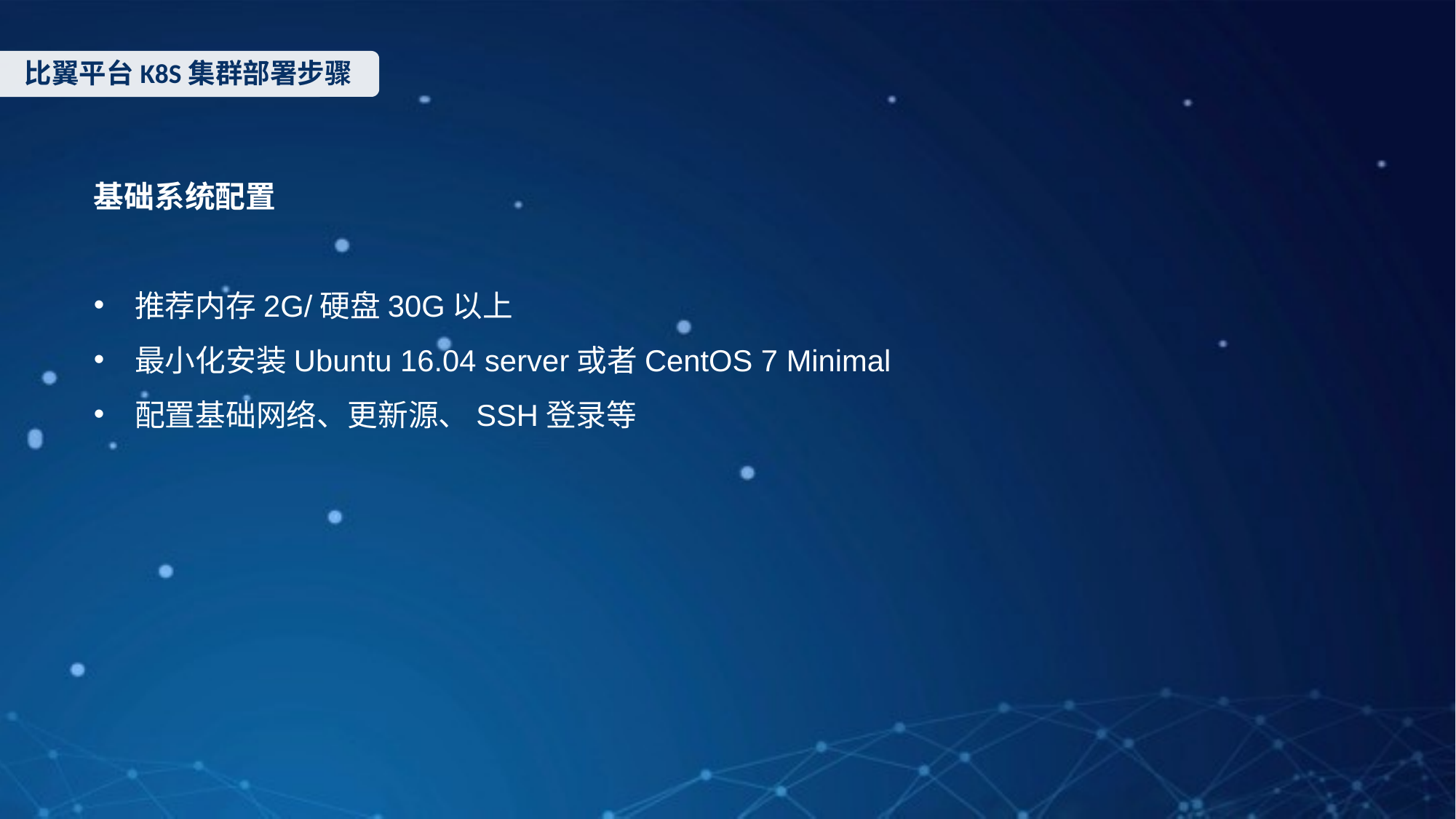

比翼平台K8S集群部署步骤

基础系统配置

推荐内存2G/硬盘30G以上
最小化安装Ubuntu 16.04 server或者CentOS 7 Minimal
配置基础网络、更新源、SSH登录等